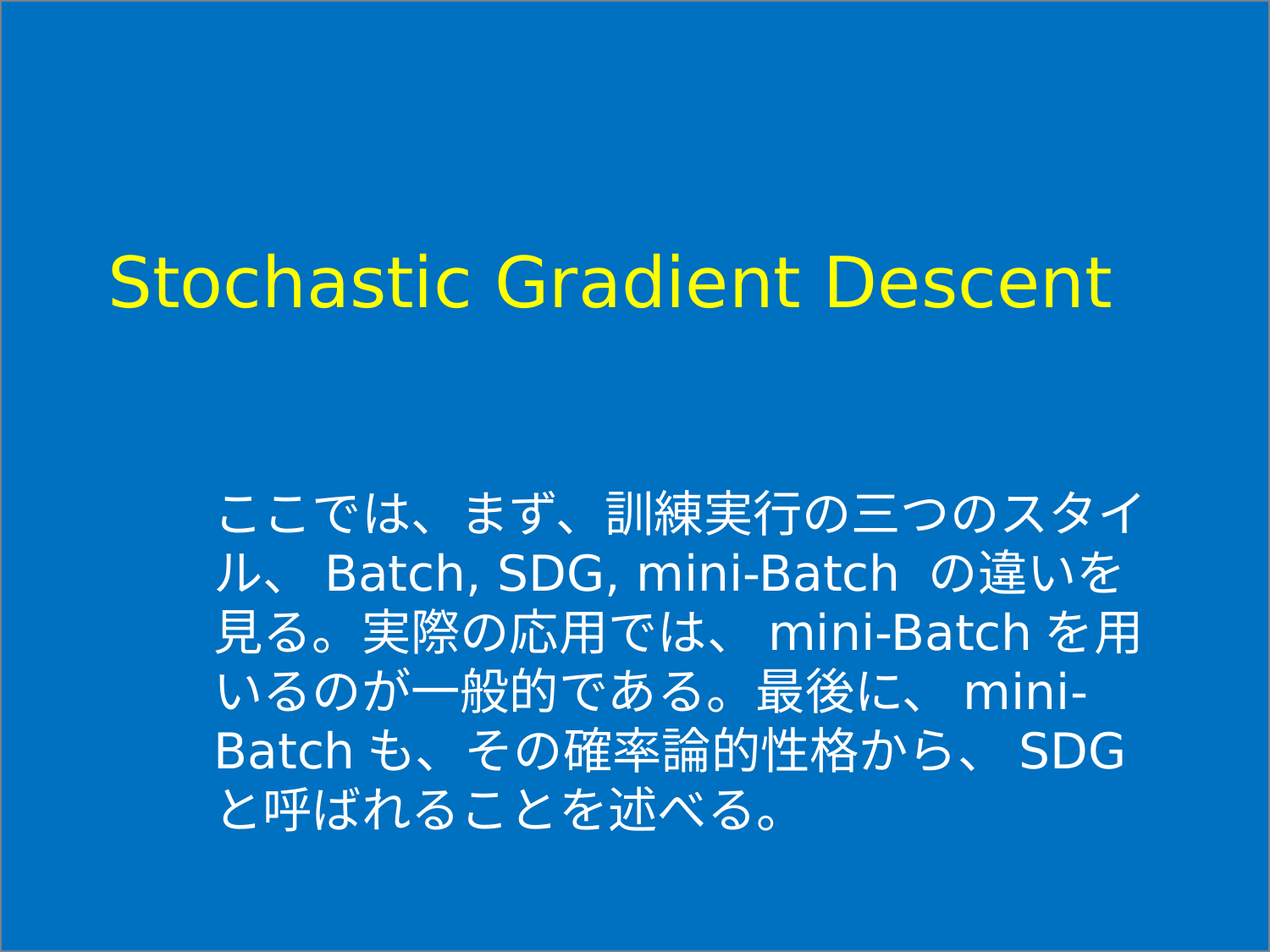

# Stochastic Gradient Descent
ここでは、まず、訓練実行の三つのスタイル、Batch, SDG, mini-Batch の違いを見る。実際の応用では、mini-Batchを用いるのが一般的である。最後に、mini-Batchも、その確率論的性格から、SDGと呼ばれることを述べる。